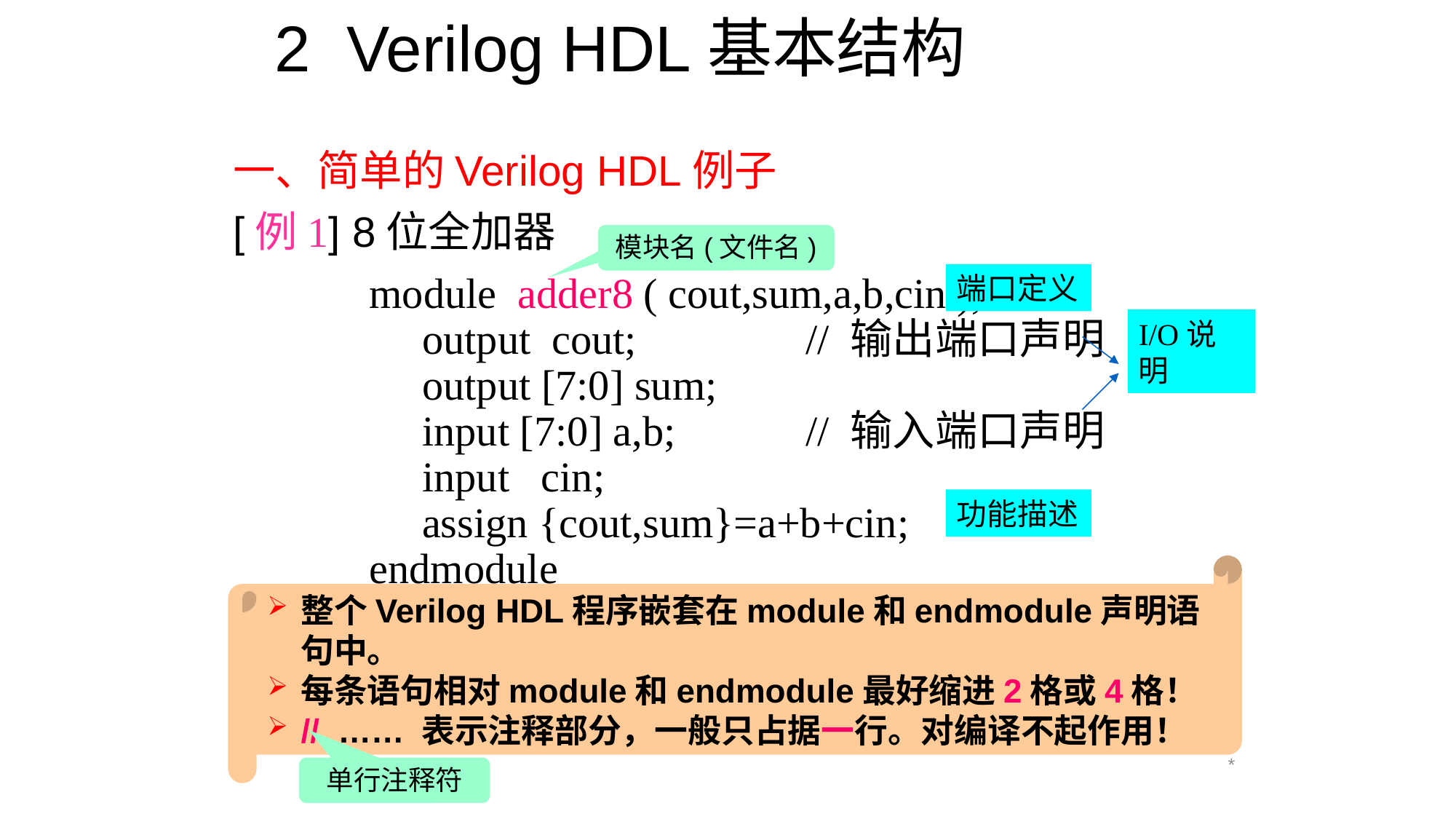

# 2  Verilog HDL基本结构
一、简单的Verilog HDL例子
[例1] 8位全加器
		module  adder8 ( cout,sum,a,b,cin );
 		     output  cout; 		// 输出端口声明
		     output [7:0] sum;
		     input [7:0] a,b; 		// 输入端口声明
		     input   cin;
		     assign {cout,sum}=a+b+cin;
		endmodule
模块名(文件名)
端口定义

I/O说明
功能描述
整个Verilog HDL程序嵌套在module和endmodule声明语句中。
每条语句相对module和endmodule最好缩进2格或4格！
//  …… 表示注释部分，一般只占据一行。对编译不起作用！
*
单行注释符